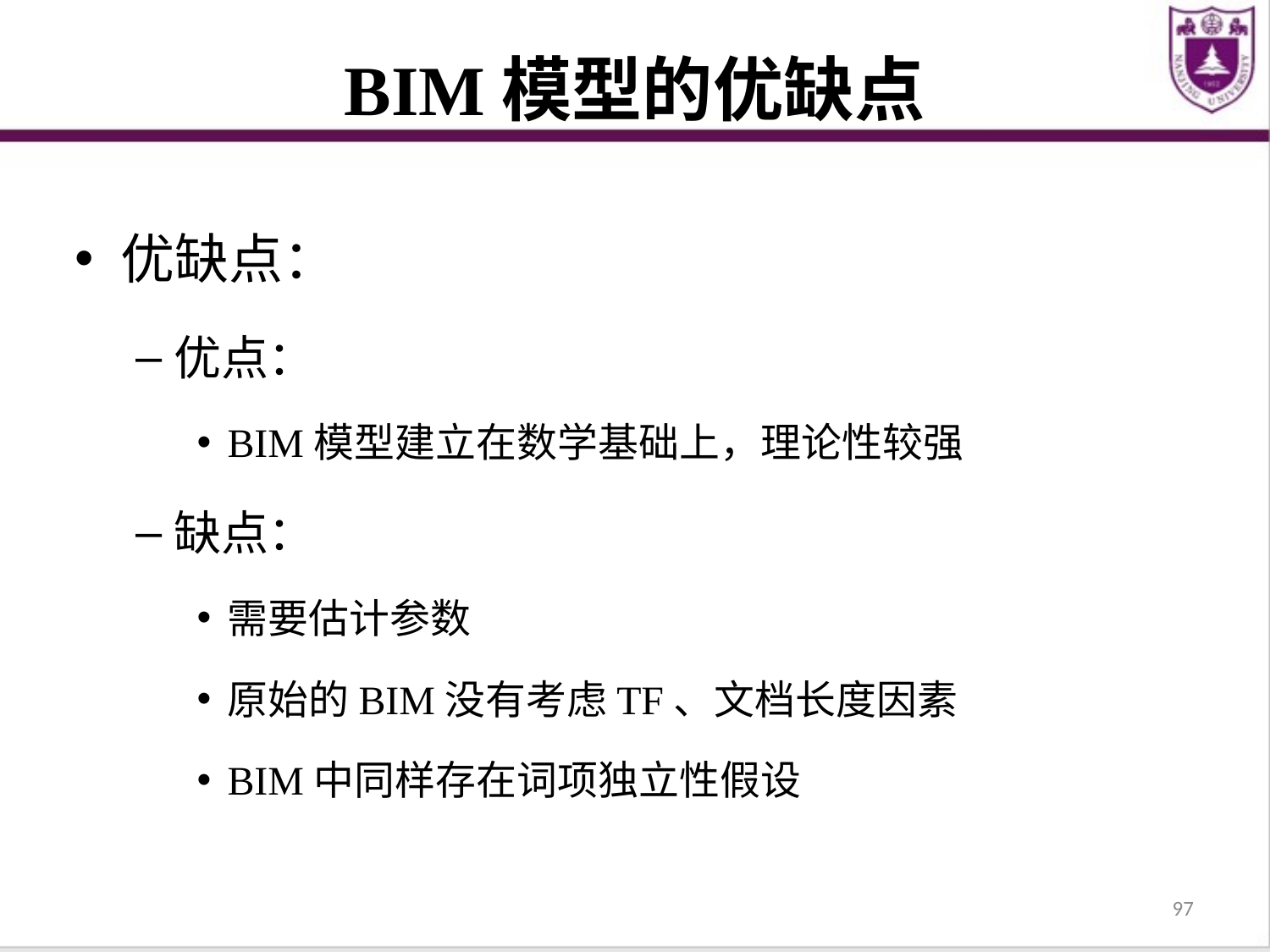

# BIM模型的优缺点
优缺点：
优点：
BIM模型建立在数学基础上，理论性较强
缺点：
需要估计参数
原始的BIM没有考虑TF、文档长度因素
BIM中同样存在词项独立性假设
97